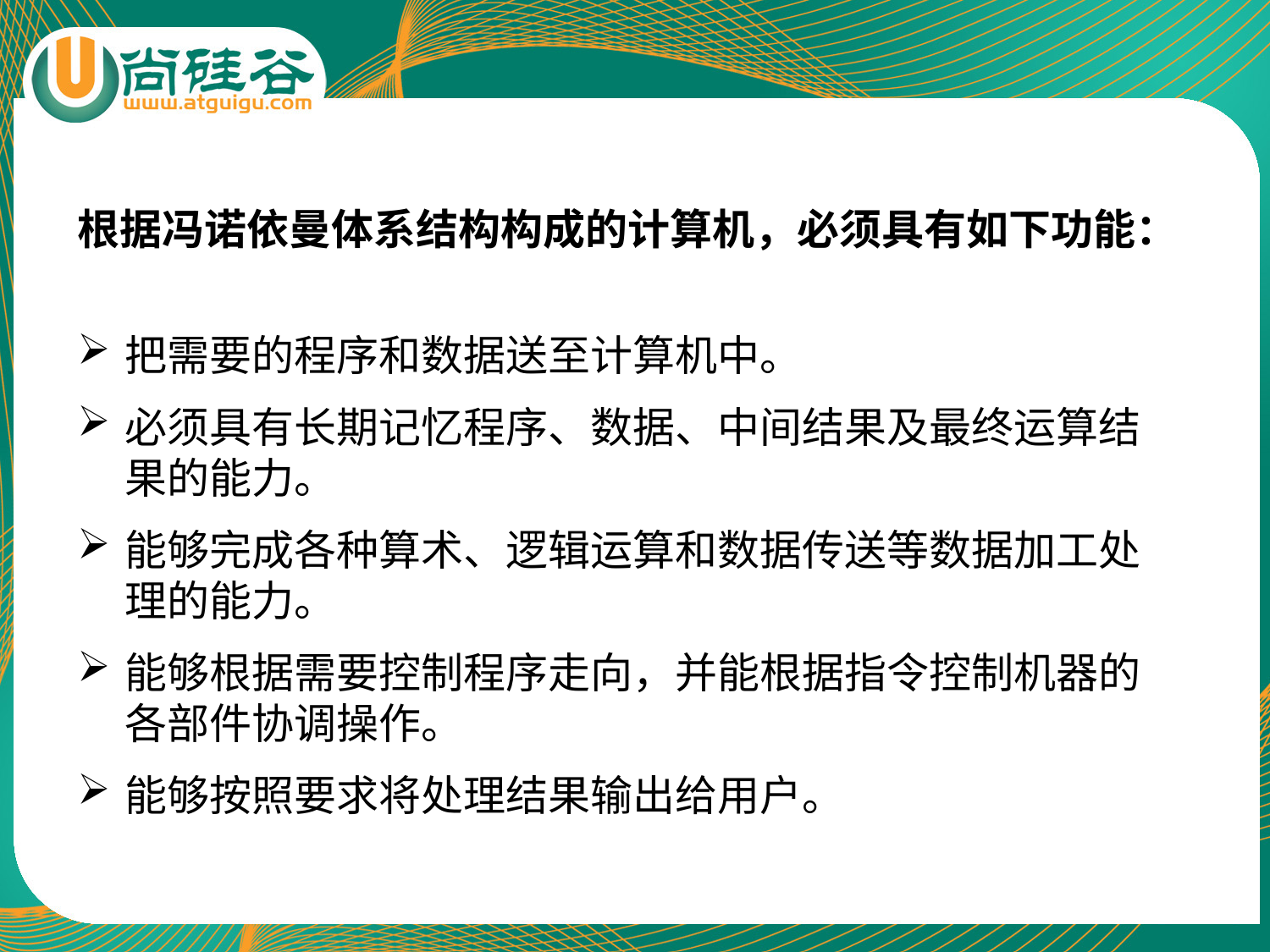

根据冯诺依曼体系结构构成的计算机，必须具有如下功能：

把需要的程序和数据送至计算机中。
必须具有长期记忆程序、数据、中间结果及最终运算结果的能力。
能够完成各种算术、逻辑运算和数据传送等数据加工处理的能力。
能够根据需要控制程序走向，并能根据指令控制机器的各部件协调操作。
能够按照要求将处理结果输出给用户。